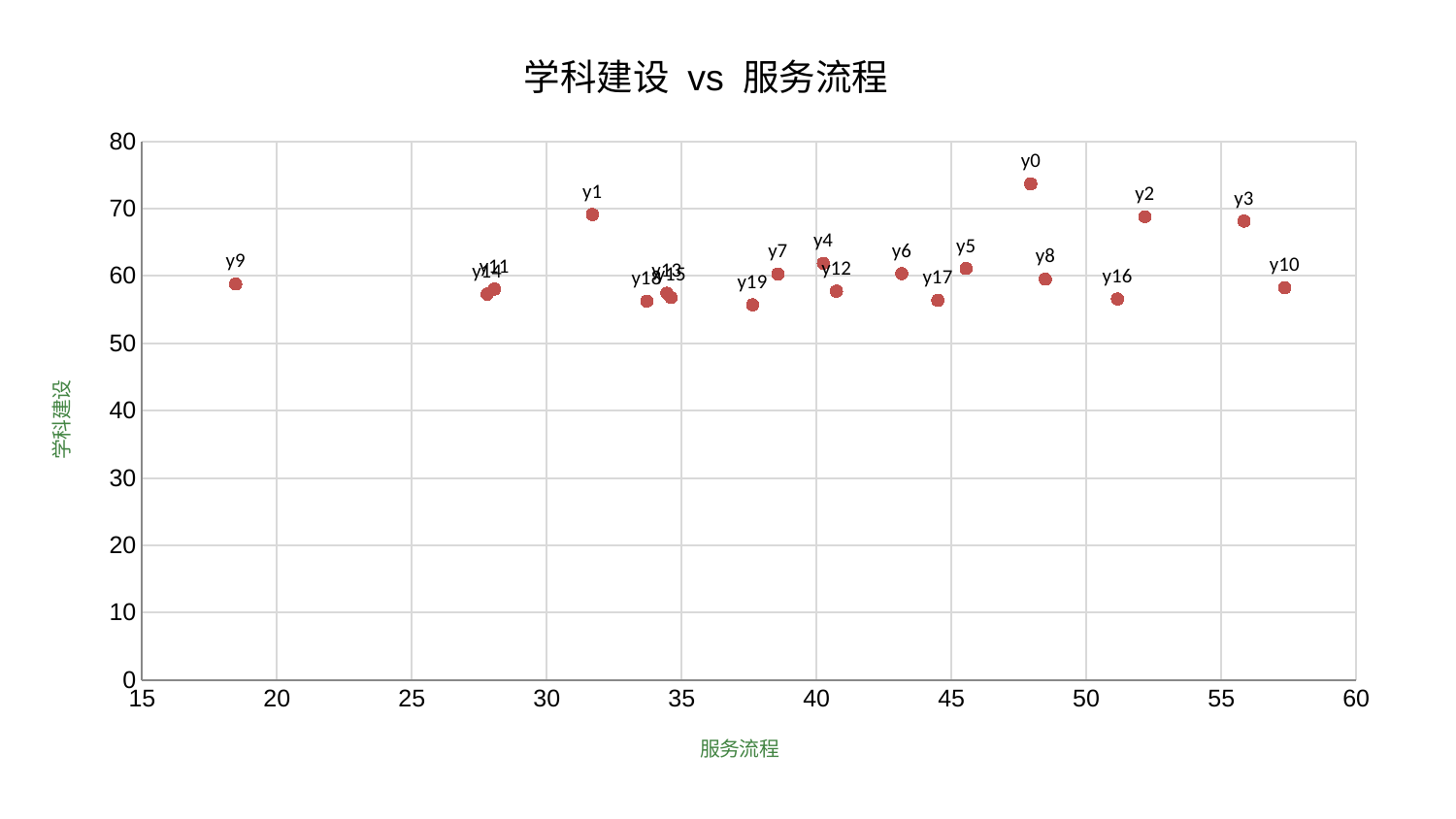

### Chart: 学科建设 vs 服务流程

| Category | 学科建设 |
|---|---|
15